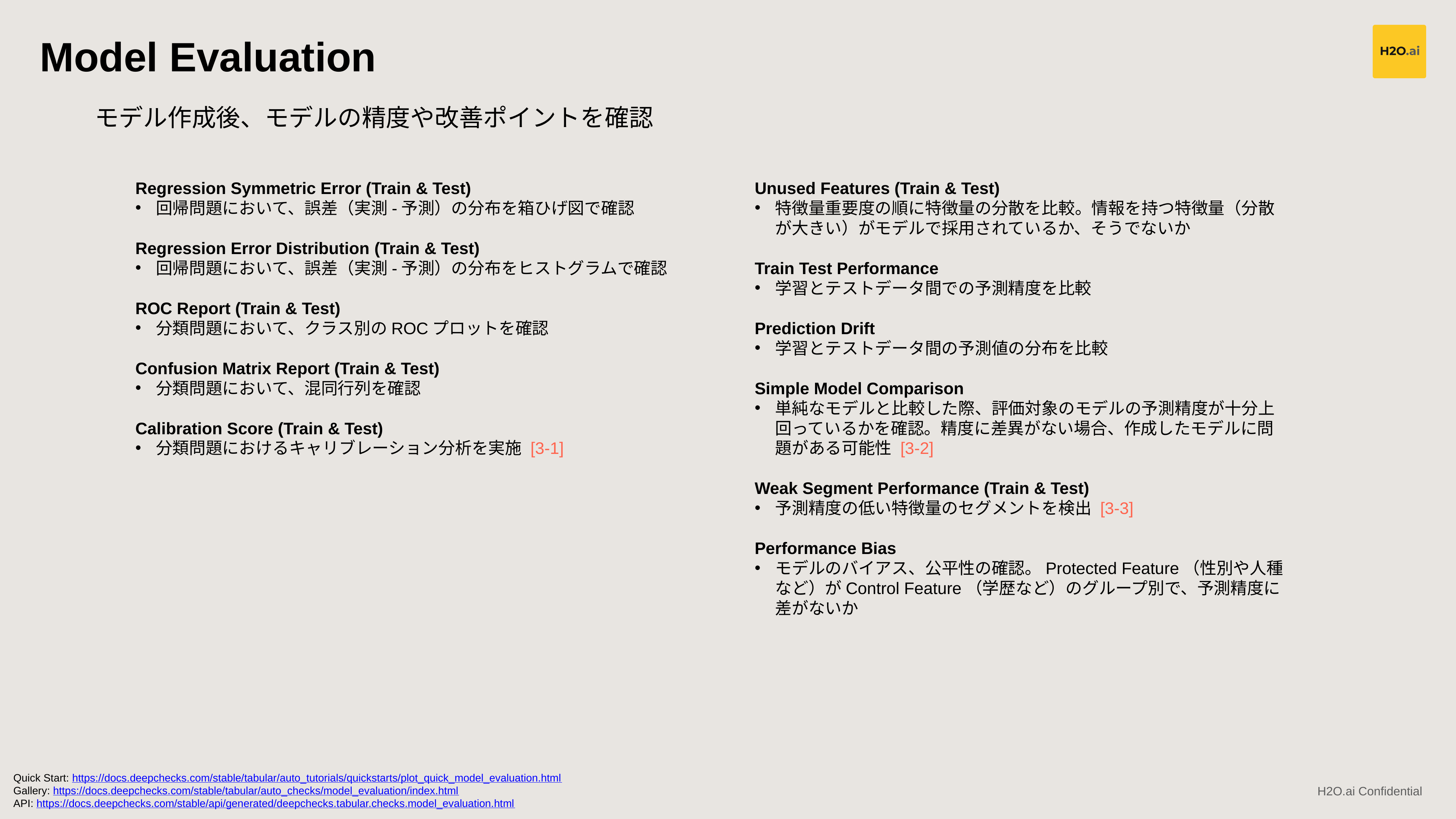

Model Evaluation
モデル作成後、モデルの精度や改善ポイントを確認
Regression Symmetric Error (Train & Test)
回帰問題において、誤差（実測-予測）の分布を箱ひげ図で確認

Regression Error Distribution (Train & Test)
回帰問題において、誤差（実測-予測）の分布をヒストグラムで確認

ROC Report (Train & Test)
分類問題において、クラス別のROCプロットを確認

Confusion Matrix Report (Train & Test)
分類問題において、混同行列を確認

Calibration Score (Train & Test)
分類問題におけるキャリブレーション分析を実施 [3-1]

Unused Features (Train & Test)
特徴量重要度の順に特徴量の分散を比較。情報を持つ特徴量（分散が大きい）がモデルで採用されているか、そうでないか

Train Test Performance
学習とテストデータ間での予測精度を比較

Prediction Drift
学習とテストデータ間の予測値の分布を比較

Simple Model Comparison
単純なモデルと比較した際、評価対象のモデルの予測精度が十分上回っているかを確認。精度に差異がない場合、作成したモデルに問題がある可能性 [3-2]

Weak Segment Performance (Train & Test)
予測精度の低い特徴量のセグメントを検出 [3-3]

Performance Bias
モデルのバイアス、公平性の確認。Protected Feature（性別や人種など）がControl Feature（学歴など）のグループ別で、予測精度に差がないか

Quick Start: https://docs.deepchecks.com/stable/tabular/auto_tutorials/quickstarts/plot_quick_model_evaluation.html
Gallery: https://docs.deepchecks.com/stable/tabular/auto_checks/model_evaluation/index.html
API: https://docs.deepchecks.com/stable/api/generated/deepchecks.tabular.checks.model_evaluation.html